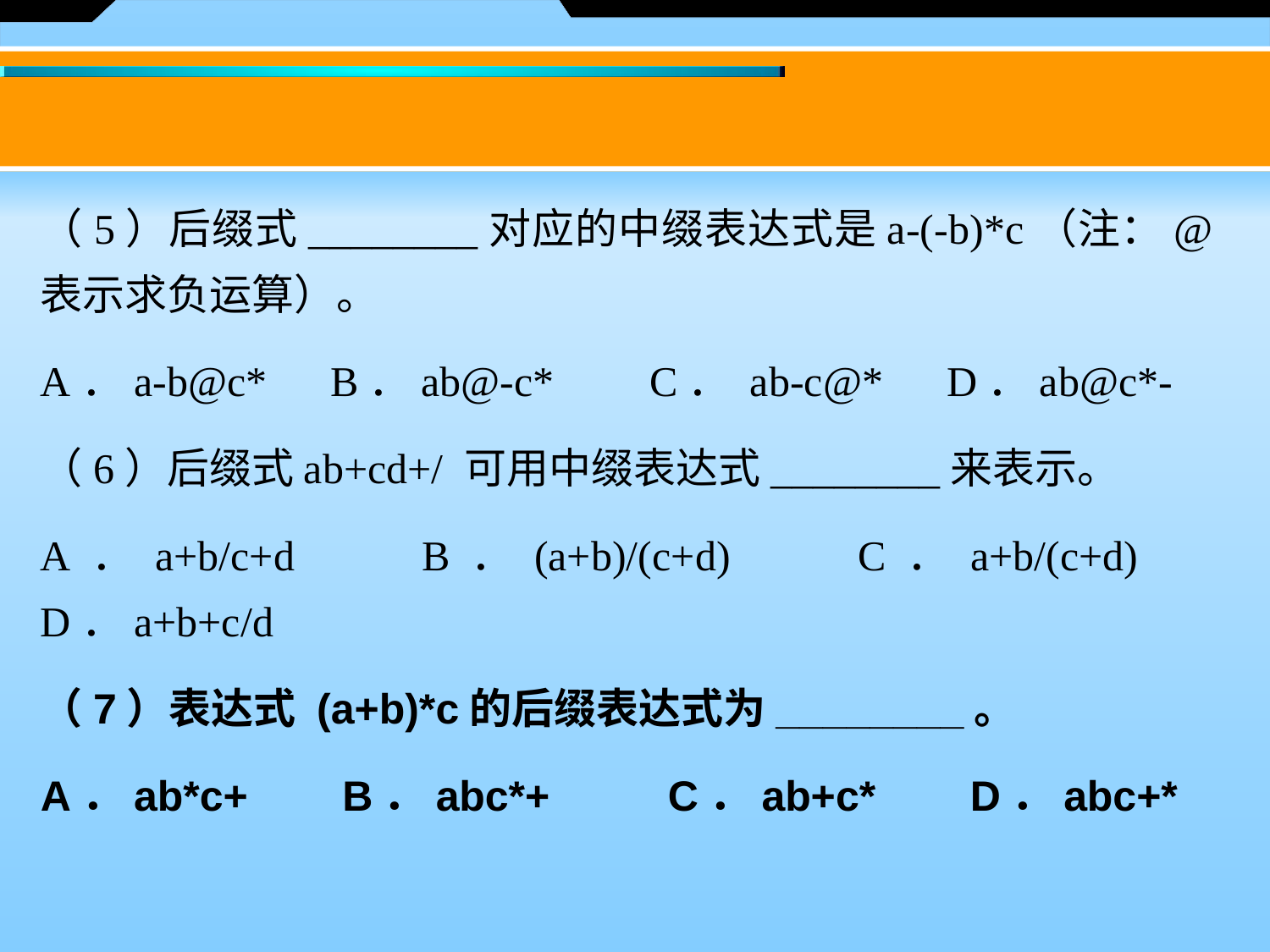

（5）后缀式________对应的中缀表达式是a-(-b)*c（注：@表示求负运算）。
A．a-b@c*      B．ab@-c*         C． ab-c@*      D．ab@c*-
（6）后缀式ab+cd+/ 可用中缀表达式________来表示。
A．a+b/c+d      B．(a+b)/(c+d)      C．a+b/(c+d)     D．a+b+c/d
（7）表达式 (a+b)*c的后缀表达式为________。
A．ab*c+        B．abc*+          C．ab+c*        D．abc+*